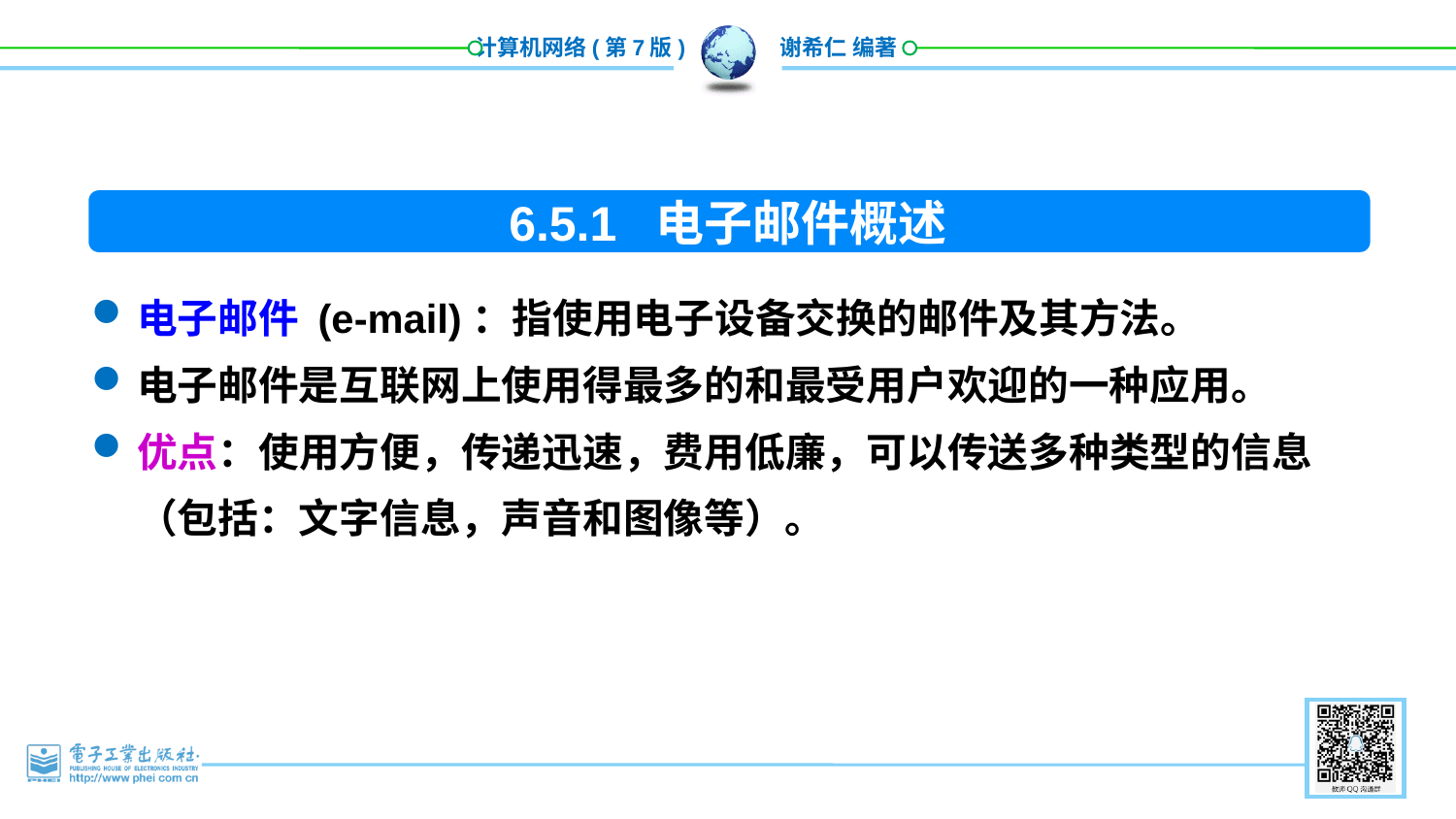

6.5.1  电子邮件概述

电子邮件 (e-mail)：指使用电子设备交换的邮件及其方法。
电子邮件是互联网上使用得最多的和最受用户欢迎的一种应用。
优点：使用方便，传递迅速，费用低廉，可以传送多种类型的信息（包括：文字信息，声音和图像等）。